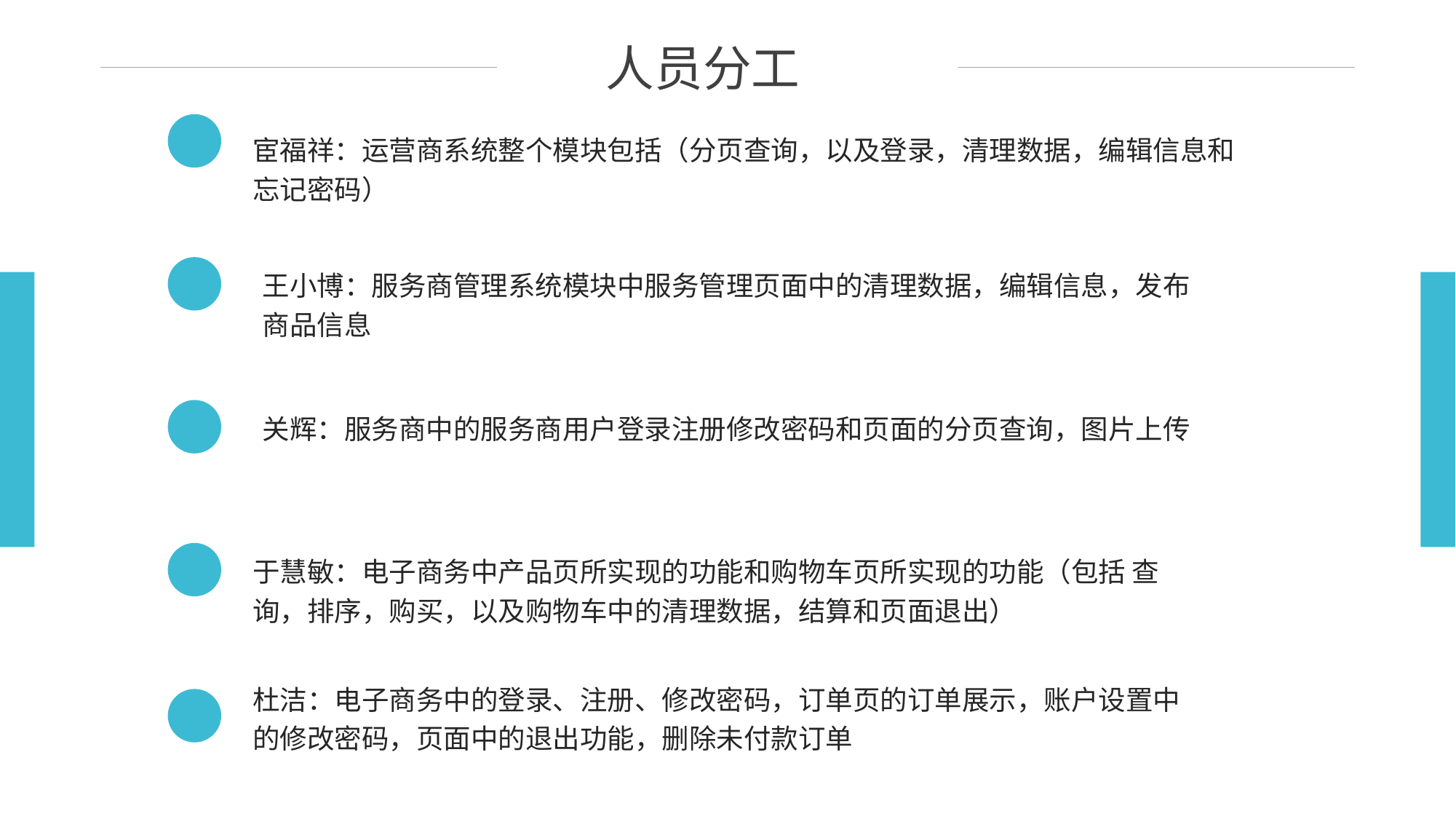

人员分工

宦福祥：运营商系统整个模块包括（分页查询，以及登录，清理数据，编辑信息和忘记密码）
王小博：服务商管理系统模块中服务管理页面中的清理数据，编辑信息，发布商品信息

关辉：服务商中的服务商用户登录注册修改密码和页面的分页查询，图片上传

于慧敏：电子商务中产品页所实现的功能和购物车页所实现的功能（包括 查询，排序，购买，以及购物车中的清理数据，结算和页面退出）
杜洁：电子商务中的登录、注册、修改密码，订单页的订单展示，账户设置中的修改密码，页面中的退出功能，删除未付款订单